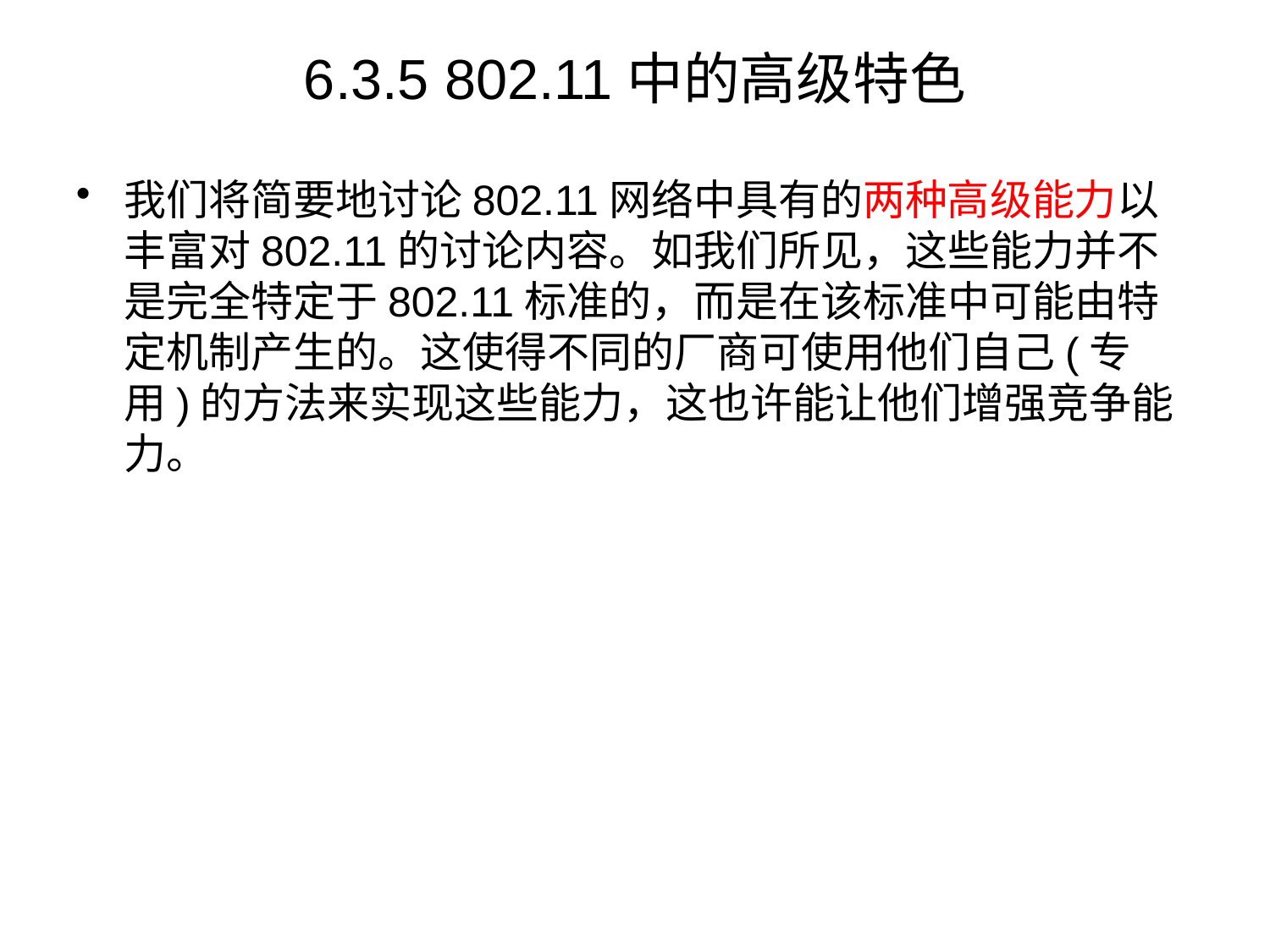

# 6.3.5 802.11中的高级特色
我们将简要地讨论802.11网络中具有的两种高级能力以丰富对802.11的讨论内容。如我们所见，这些能力并不是完全特定于802.11标准的，而是在该标准中可能由特定机制产生的。这使得不同的厂商可使用他们自己(专用)的方法来实现这些能力，这也许能让他们增强竞争能力。